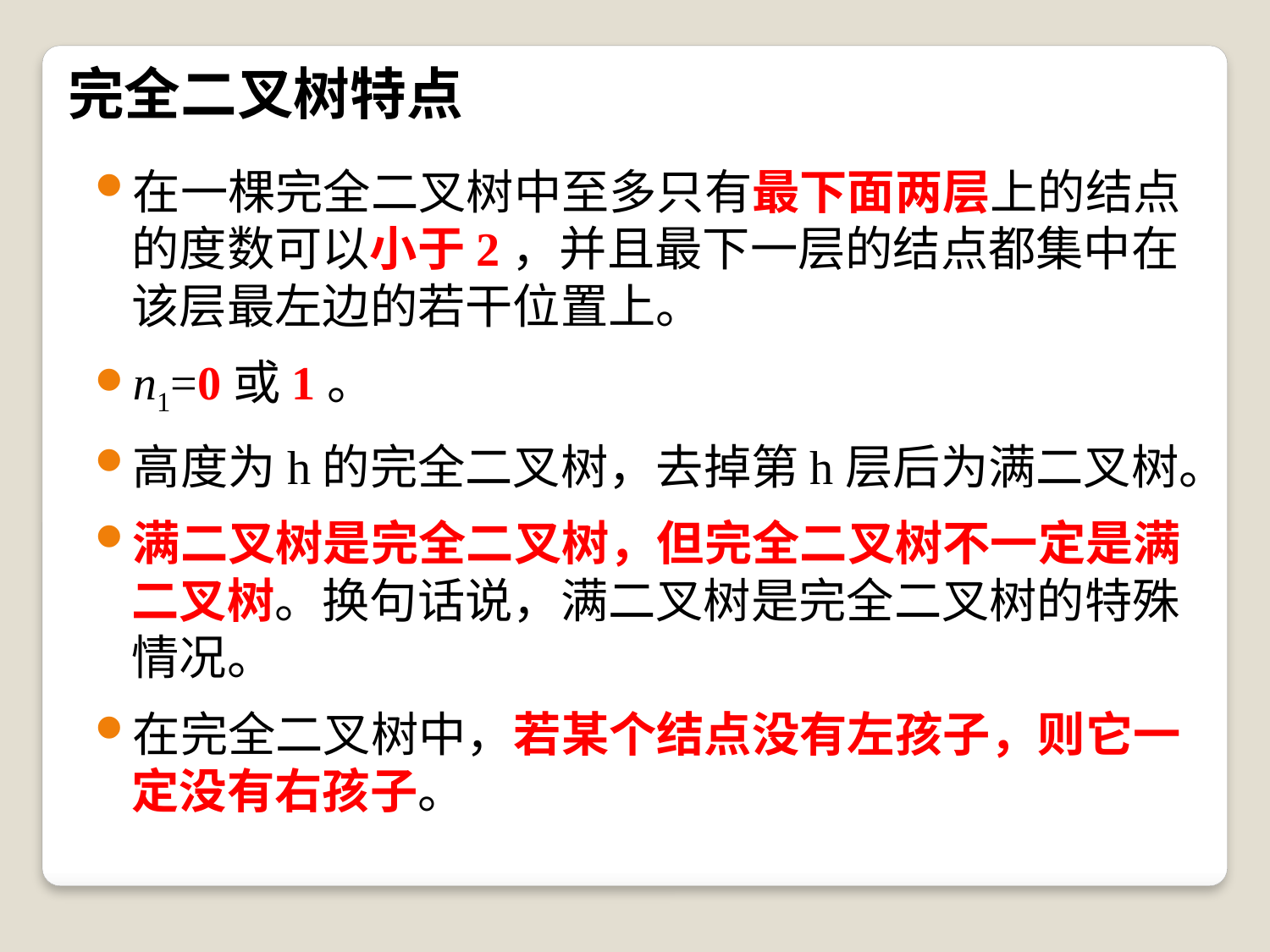

# 完全二叉树特点
在一棵完全二叉树中至多只有最下面两层上的结点的度数可以小于2，并且最下一层的结点都集中在该层最左边的若干位置上。
n1=0或1。
高度为h的完全二叉树，去掉第h层后为满二叉树。
满二叉树是完全二叉树，但完全二叉树不一定是满二叉树。换句话说，满二叉树是完全二叉树的特殊情况。
在完全二叉树中，若某个结点没有左孩子，则它一定没有右孩子。